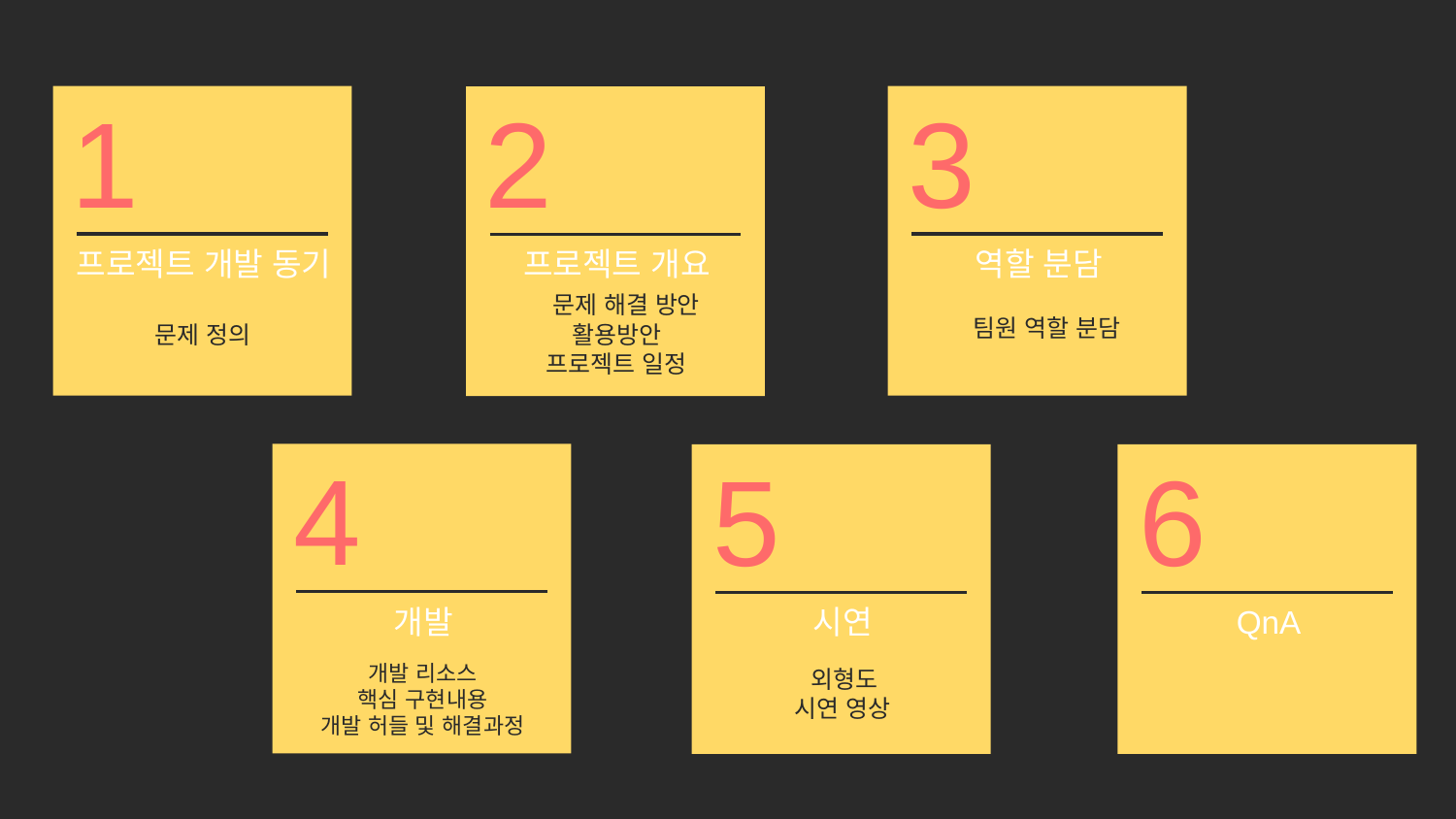

3
# 1

2
역할 분담
프로젝트 개발 동기
프로젝트 개요
  팀원 역할 분담
  문제 해결 방안
활용방안
프로젝트 일정
문제 정의

4

5
6
개발
시연
QnA
 외형도
시연 영상
개발 리소스
핵심 구현내용
개발 허들 및 해결과정